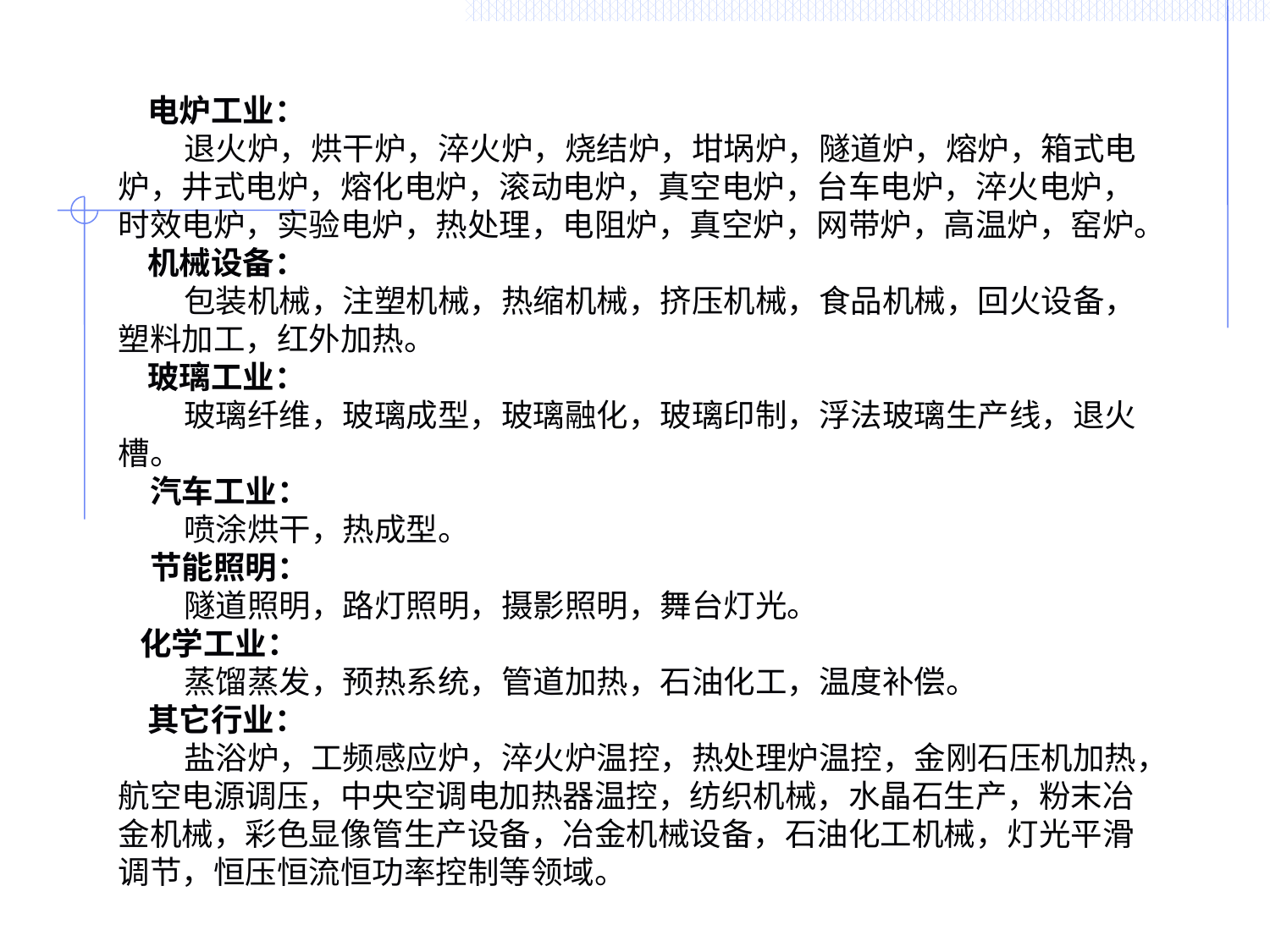

#
电炉工业：
    退火炉，烘干炉，淬火炉，烧结炉，坩埚炉，隧道炉，熔炉，箱式电炉，井式电炉，熔化电炉，滚动电炉，真空电炉，台车电炉，淬火电炉，时效电炉，实验电炉，热处理，电阻炉，真空炉，网带炉，高温炉，窑炉。
机械设备：
    包装机械，注塑机械，热缩机械，挤压机械，食品机械，回火设备，塑料加工，红外加热。
玻璃工业：
    玻璃纤维，玻璃成型，玻璃融化，玻璃印制，浮法玻璃生产线，退火槽。
　汽车工业：
    喷涂烘干，热成型。
　节能照明：
    隧道照明，路灯照明，摄影照明，舞台灯光。
   化学工业：
    蒸馏蒸发，预热系统，管道加热，石油化工，温度补偿。
其它行业：
    盐浴炉，工频感应炉，淬火炉温控，热处理炉温控，金刚石压机加热，航空电源调压，中央空调电加热器温控，纺织机械，水晶石生产，粉末冶金机械，彩色显像管生产设备，冶金机械设备，石油化工机械，灯光平滑调节，恒压恒流恒功率控制等领域。